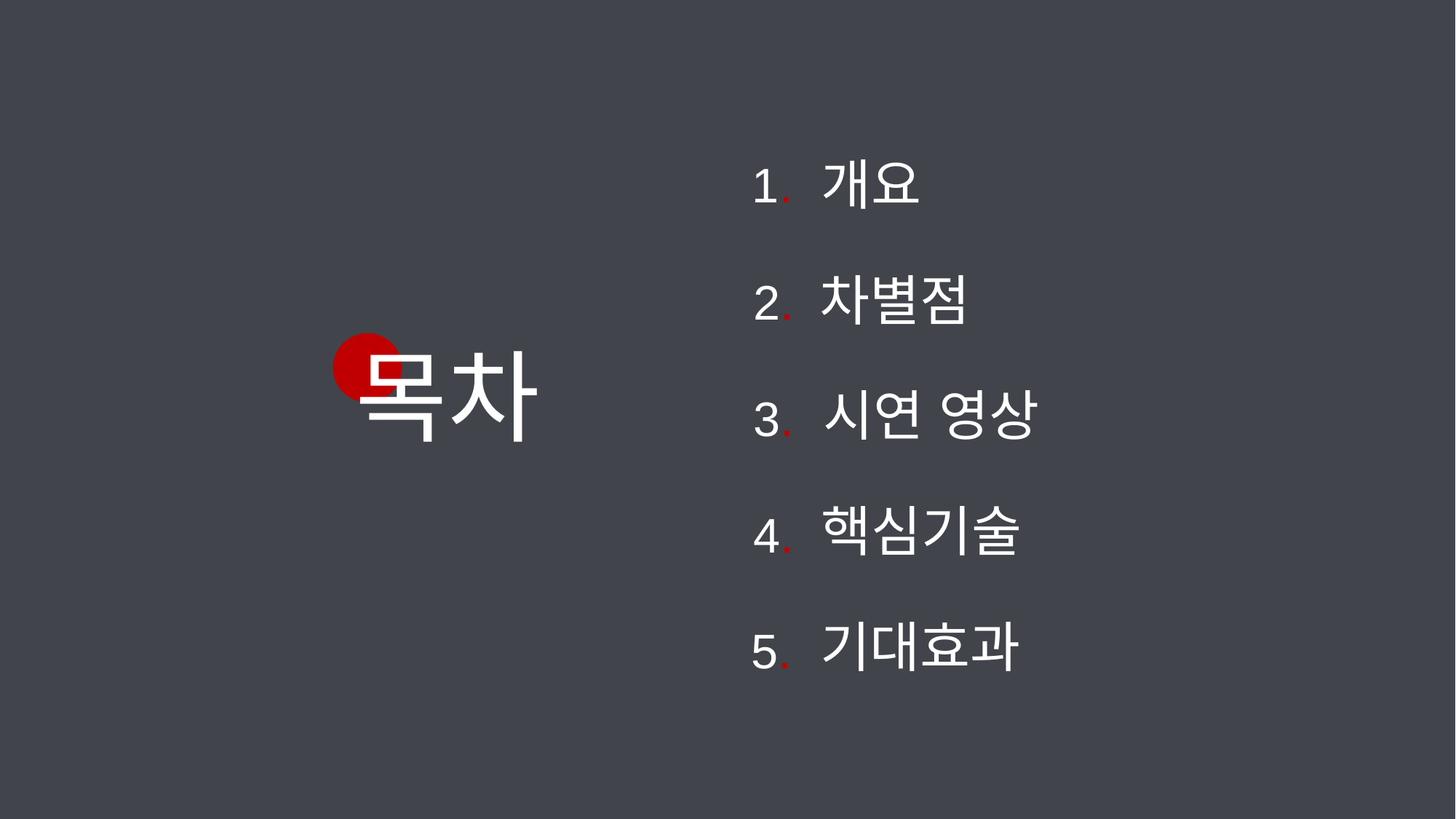

개요
1.
차별점
2.
목차

시연 영상
3.
핵심기술
4.
기대효과
5.